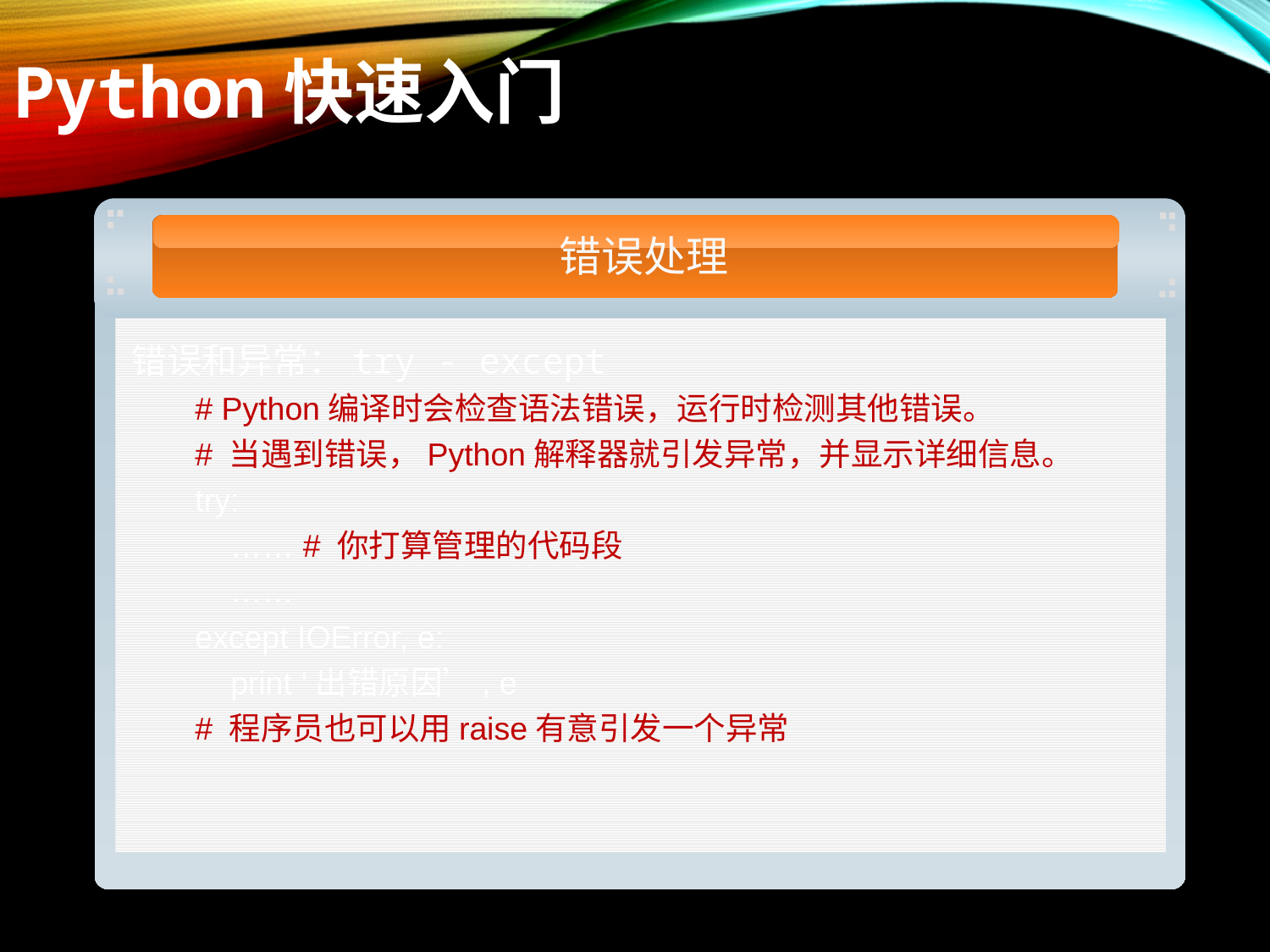

# Python快速入门

错误处理

错误和异常：try - except
# Python编译时会检查语法错误，运行时检测其他错误。
# 当遇到错误，Python解释器就引发异常，并显示详细信息。
try:
    …… # 你打算管理的代码段
    ……
except IOError, e:
    print ‘出错原因’, e
# 程序员也可以用raise有意引发一个异常